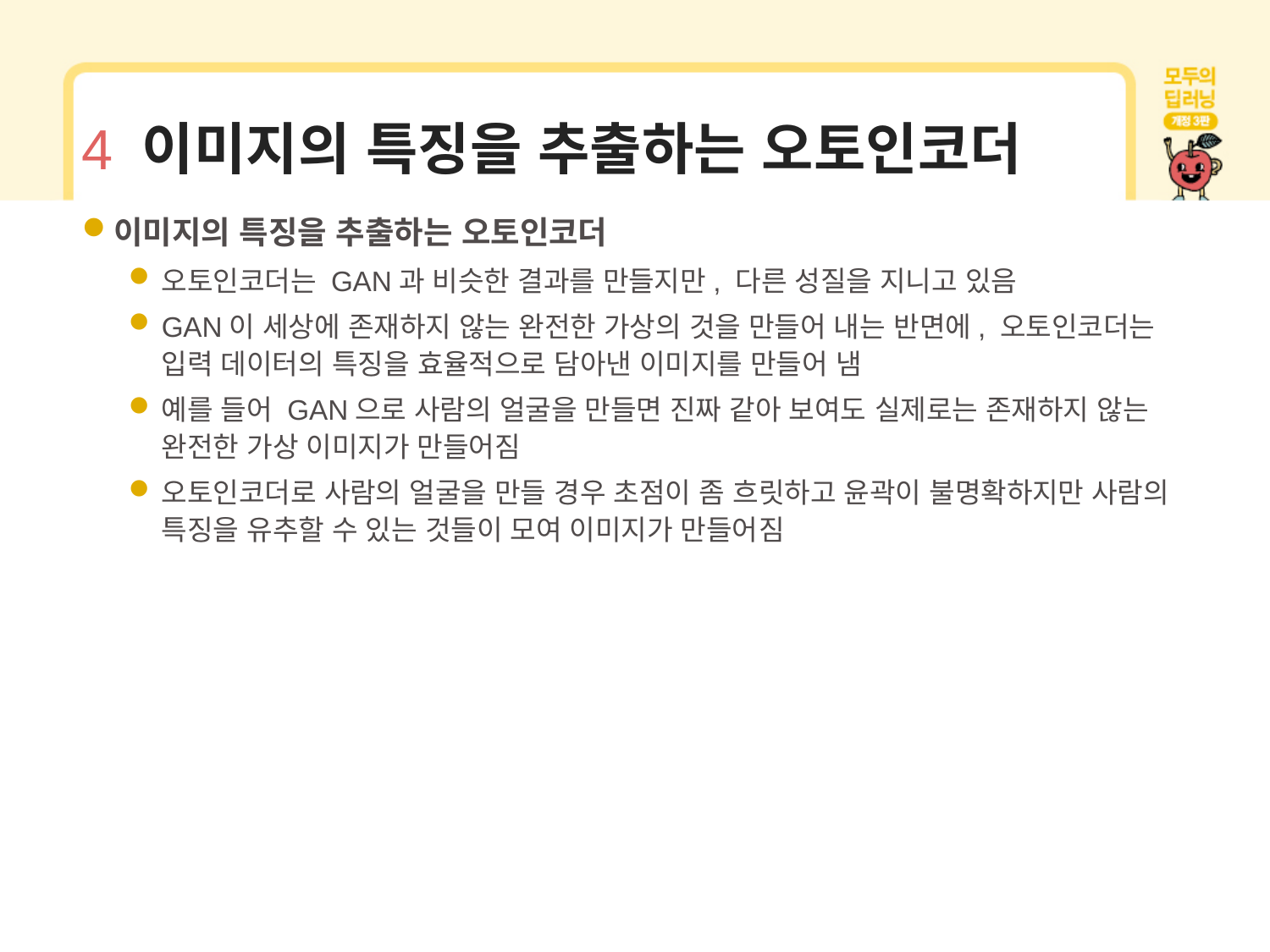

# 4 이미지의 특징을 추출하는 오토인코더
이미지의 특징을 추출하는 오토인코더
오토인코더는 GAN과 비슷한 결과를 만들지만, 다른 성질을 지니고 있음
GAN이 세상에 존재하지 않는 완전한 가상의 것을 만들어 내는 반면에, 오토인코더는 입력 데이터의 특징을 효율적으로 담아낸 이미지를 만들어 냄
예를 들어 GAN으로 사람의 얼굴을 만들면 진짜 같아 보여도 실제로는 존재하지 않는 완전한 가상 이미지가 만들어짐
오토인코더로 사람의 얼굴을 만들 경우 초점이 좀 흐릿하고 윤곽이 불명확하지만 사람의 특징을 유추할 수 있는 것들이 모여 이미지가 만들어짐